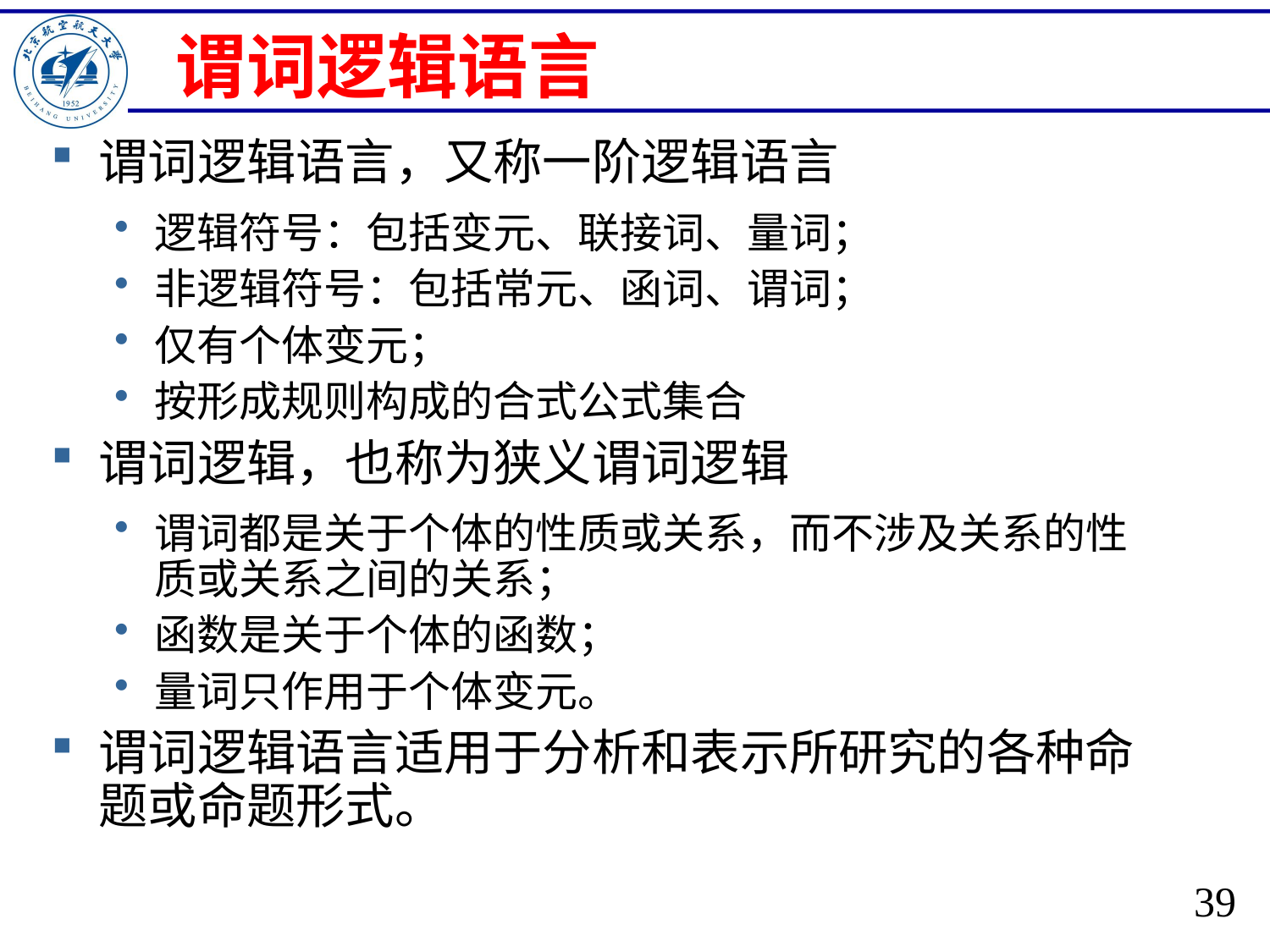

# 谓词逻辑语言
谓词逻辑语言，又称一阶逻辑语言
逻辑符号：包括变元、联接词、量词；
非逻辑符号：包括常元、函词、谓词；
仅有个体变元；
按形成规则构成的合式公式集合
谓词逻辑，也称为狭义谓词逻辑
谓词都是关于个体的性质或关系，而不涉及关系的性质或关系之间的关系；
函数是关于个体的函数；
量词只作用于个体变元。
谓词逻辑语言适用于分析和表示所研究的各种命题或命题形式。